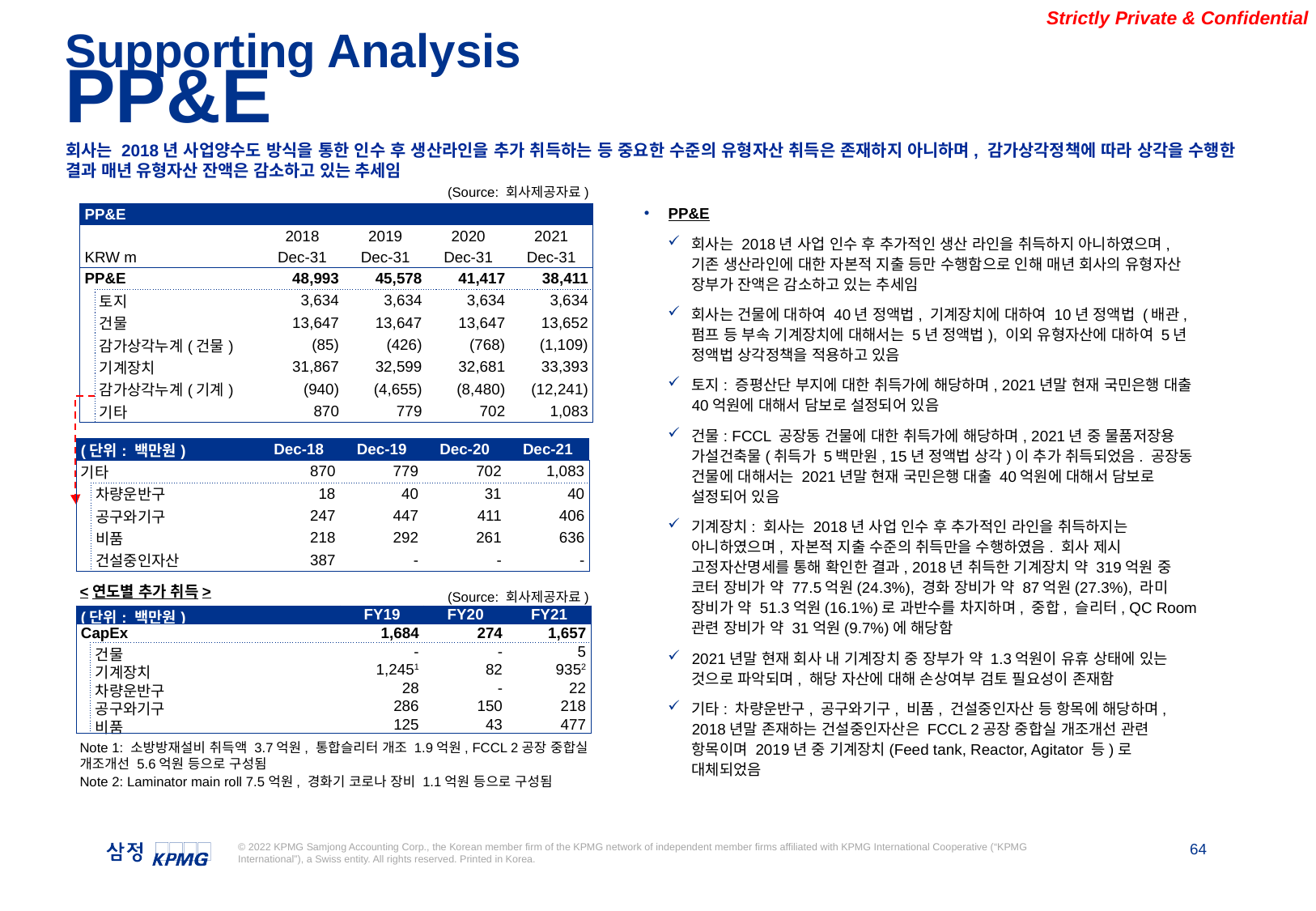

Supporting Analysis
PP&E
회사는 2018년 사업양수도 방식을 통한 인수 후 생산라인을 추가 취득하는 등 중요한 수준의 유형자산 취득은 존재하지 아니하며, 감가상각정책에 따라 상각을 수행한 결과 매년 유형자산 잔액은 감소하고 있는 추세임
(Source: 회사제공자료)
PP&E
회사는 2018년 사업 인수 후 추가적인 생산 라인을 취득하지 아니하였으며, 기존 생산라인에 대한 자본적 지출 등만 수행함으로 인해 매년 회사의 유형자산 장부가 잔액은 감소하고 있는 추세임
회사는 건물에 대하여 40년 정액법, 기계장치에 대하여 10년 정액법 (배관, 펌프 등 부속 기계장치에 대해서는 5년 정액법), 이외 유형자산에 대하여 5년 정액법 상각정책을 적용하고 있음
토지: 증평산단 부지에 대한 취득가에 해당하며, 2021년말 현재 국민은행 대출 40억원에 대해서 담보로 설정되어 있음
건물: FCCL 공장동 건물에 대한 취득가에 해당하며, 2021년 중 물품저장용 가설건축물(취득가 5백만원, 15년 정액법 상각)이 추가 취득되었음. 공장동 건물에 대해서는 2021년말 현재 국민은행 대출 40억원에 대해서 담보로 설정되어 있음
기계장치: 회사는 2018년 사업 인수 후 추가적인 라인을 취득하지는 아니하였으며, 자본적 지출 수준의 취득만을 수행하였음. 회사 제시 고정자산명세를 통해 확인한 결과, 2018년 취득한 기계장치 약 319억원 중 코터 장비가 약 77.5억원(24.3%), 경화 장비가 약 87억원(27.3%), 라미 장비가 약 51.3억원(16.1%)로 과반수를 차지하며, 중합, 슬리터, QC Room 관련 장비가 약 31억원(9.7%)에 해당함
2021년말 현재 회사 내 기계장치 중 장부가 약 1.3억원이 유휴 상태에 있는 것으로 파악되며, 해당 자산에 대해 손상여부 검토 필요성이 존재함
기타: 차량운반구, 공구와기구, 비품, 건설중인자산 등 항목에 해당하며, 2018년말 존재하는 건설중인자산은 FCCL 2공장 중합실 개조개선 관련 항목이며 2019년 중 기계장치(Feed tank, Reactor, Agitator 등)로 대체되었음

| PP&E |  |  |  |  |  |  |
| --- | --- | --- | --- | --- | --- | --- |
|  |  |  | 2018 | 2019 | 2020 | 2021 |
| KRW m |  |  | Dec-31 | Dec-31 | Dec-31 | Dec-31 |
| PP&E |  |  | 48,993 | 45,578 | 41,417 | 38,411 |
|  | 토지 |  | 3,634 | 3,634 | 3,634 | 3,634 |
|  | 건물 |  | 13,647 | 13,647 | 13,647 | 13,652 |
|  | 감가상각누계(건물) |  | (85) | (426) | (768) | (1,109) |
|  | 기계장치 |  | 31,867 | 32,599 | 32,681 | 33,393 |
|  | 감가상각누계(기계) |  | (940) | (4,655) | (8,480) | (12,241) |
|  | 기타 |  | 870 | 779 | 702 | 1,083 |

| (단위: 백만원) |  |  | Dec-18 | Dec-19 | Dec-20 | Dec-21 |
| --- | --- | --- | --- | --- | --- | --- |
| 기타 |  |  | 870 | 779 | 702 | 1,083 |
|  | 차량운반구 |  | 18 | 40 | 31 | 40 |
|  | 공구와기구 |  | 247 | 447 | 411 | 406 |
|  | 비품 |  | 218 | 292 | 261 | 636 |
|  | 건설중인자산 |  | 387 | - | - | - |
<연도별 추가 취득>
(Source: 회사제공자료)
| (단위: 백만원) |  | FY19 | FY20 | FY21 |
| --- | --- | --- | --- | --- |
| CapEx |  | 1,684 | 274 | 1,657 |
|  | 건물 | - | - | 5 |
|  | 기계장치 | 1,2451 | 82 | 9352 |
|  | 차량운반구 | 28 | - | 22 |
|  | 공구와기구 | 286 | 150 | 218 |
|  | 비품 | 125 | 43 | 477 |
Note 1: 소방방재설비 취득액 3.7억원, 통합슬리터 개조 1.9억원, FCCL 2공장 중합실 개조개선 5.6억원 등으로 구성됨
Note 2: Laminator main roll 7.5억원, 경화기 코로나 장비 1.1억원 등으로 구성됨